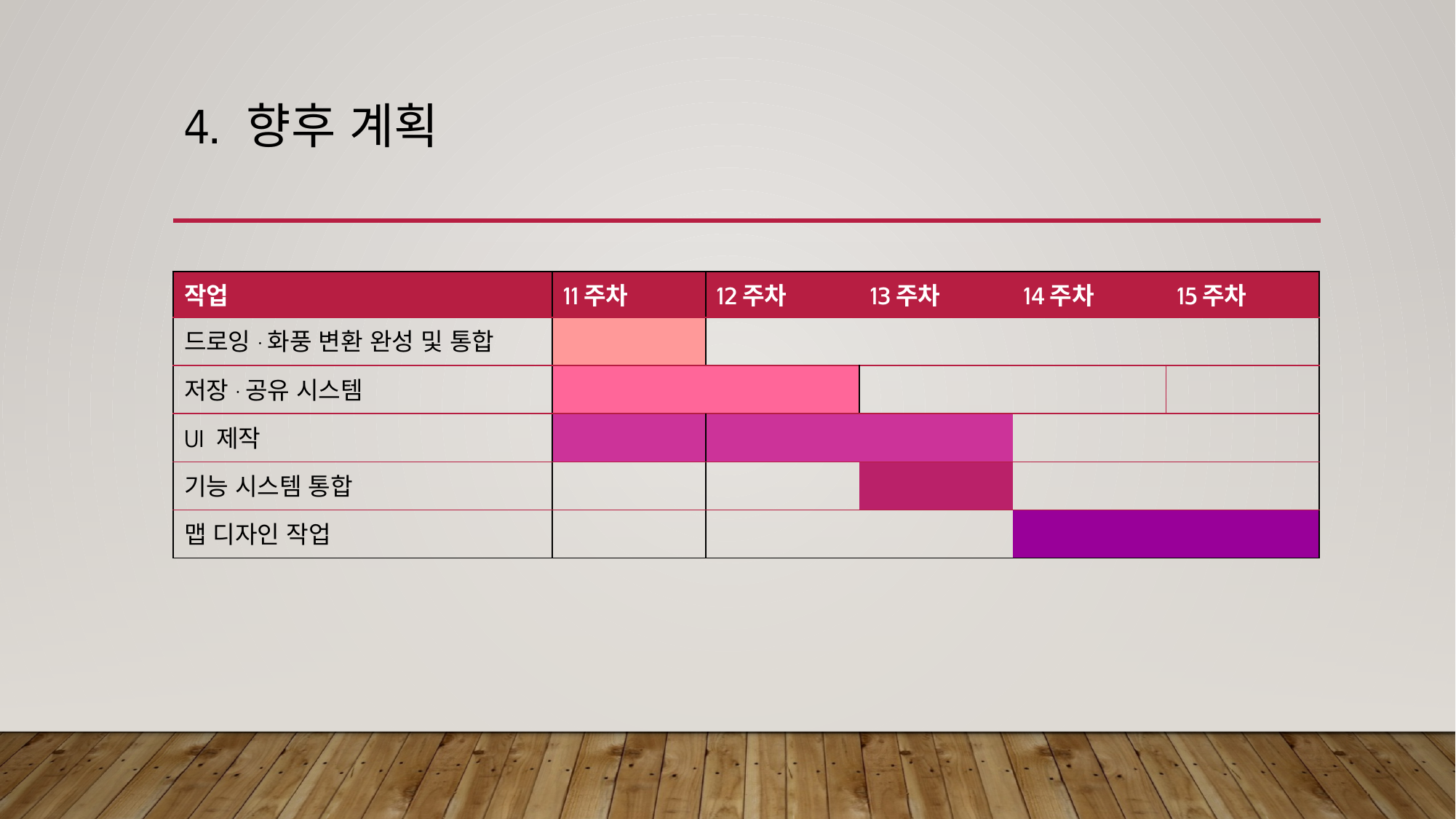

# 4. 향후 계획
| 작업 | 11주차 | 12주차 | 13주차 | 14주차 | 15주차 |
| --- | --- | --- | --- | --- | --- |
| 드로잉·화풍 변환 완성 및 통합 |  |  |  |  |  |
| 저장·공유 시스템 |  |  |  |  |  |
| UI 제작 |  |  |  |  |  |
| 기능 시스템 통합 |  |  |  |  |  |
| 맵 디자인 작업 |  |  |  |  |  |